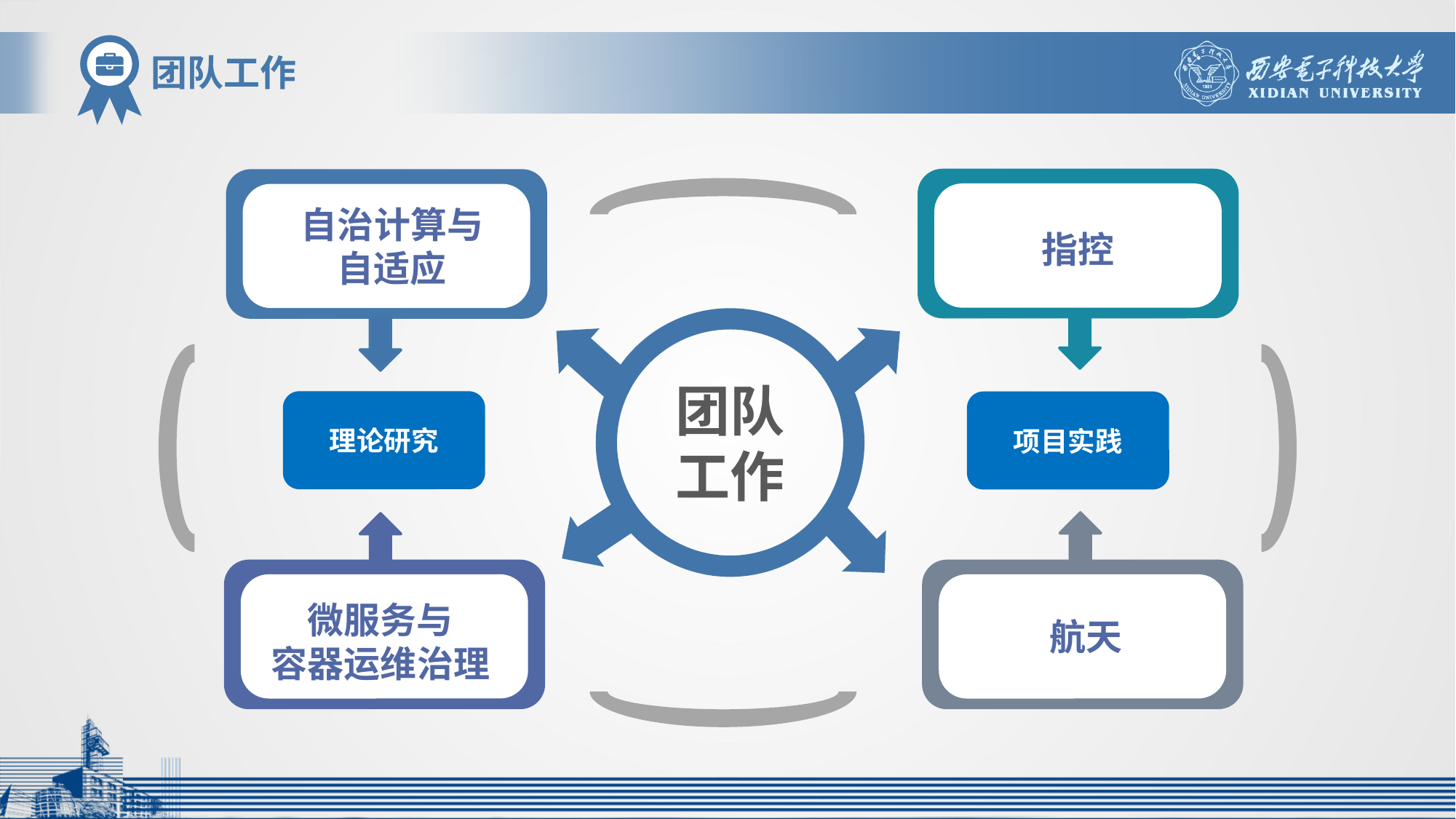

团队工作

自治计算与
自适应
指控
团队工作

微服务与
容器运维治理

航天

理论研究
项目实践